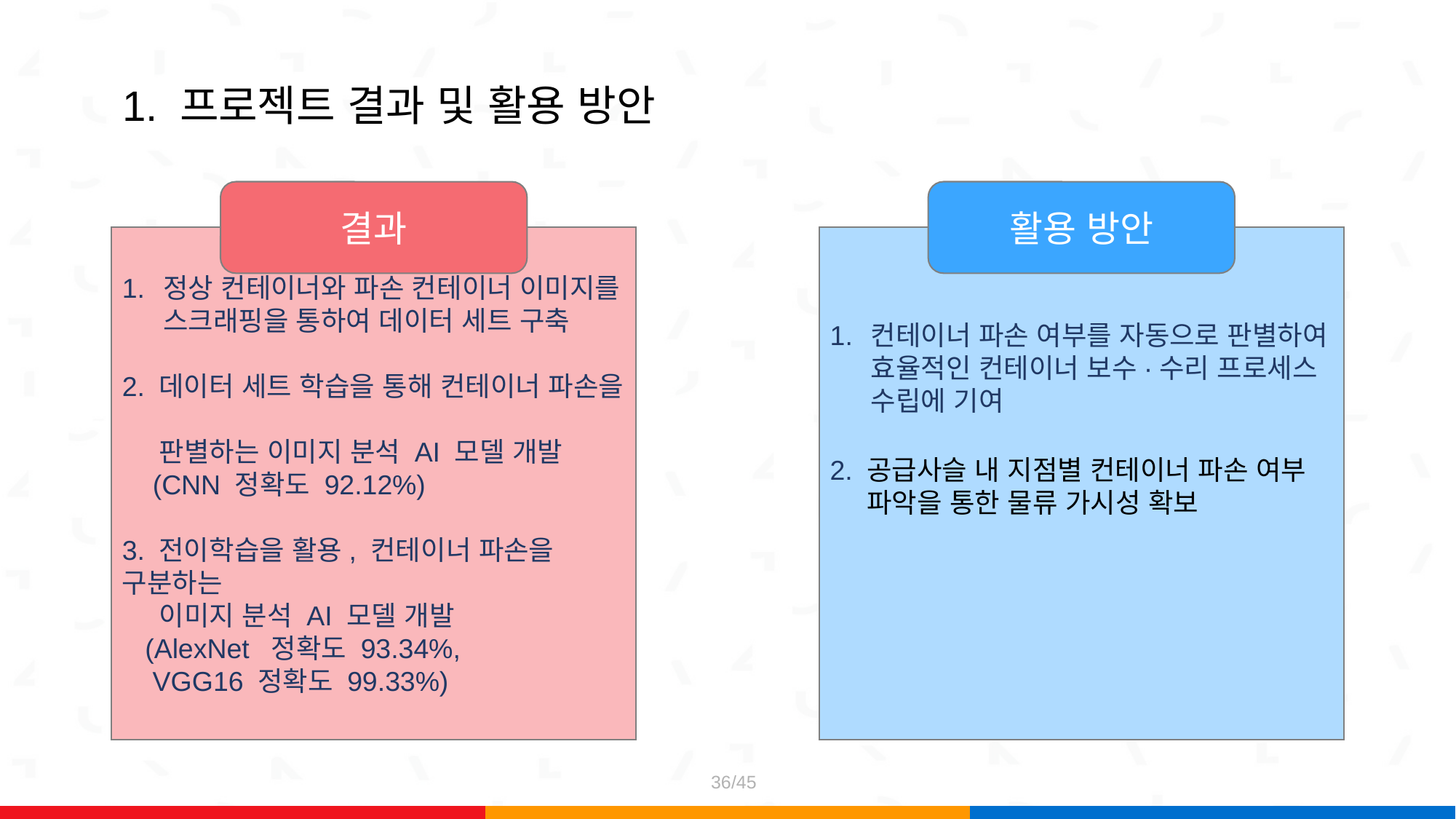

1. 프로젝트 결과 및 활용 방안
결과
활용 방안
정상 컨테이너와 파손 컨테이너 이미지를 스크래핑을 통하여 데이터 세트 구축

2. 데이터 세트 학습을 통해 컨테이너 파손을
    판별하는 이미지 분석 AI 모델 개발
    (CNN 정확도 92.12%)

3. 전이학습을 활용, 컨테이너 파손을 구분하는
    이미지 분석 AI 모델 개발
   (AlexNet  정확도 93.34%,
    VGG16 정확도 99.33%)
컨테이너 파손 여부를 자동으로 판별하여 효율적인 컨테이너 보수·수리 프로세스
수립에 기여

2. 공급사슬 내 지점별 컨테이너 파손 여부
    파악을 통한 물류 가시성 확보

36/45